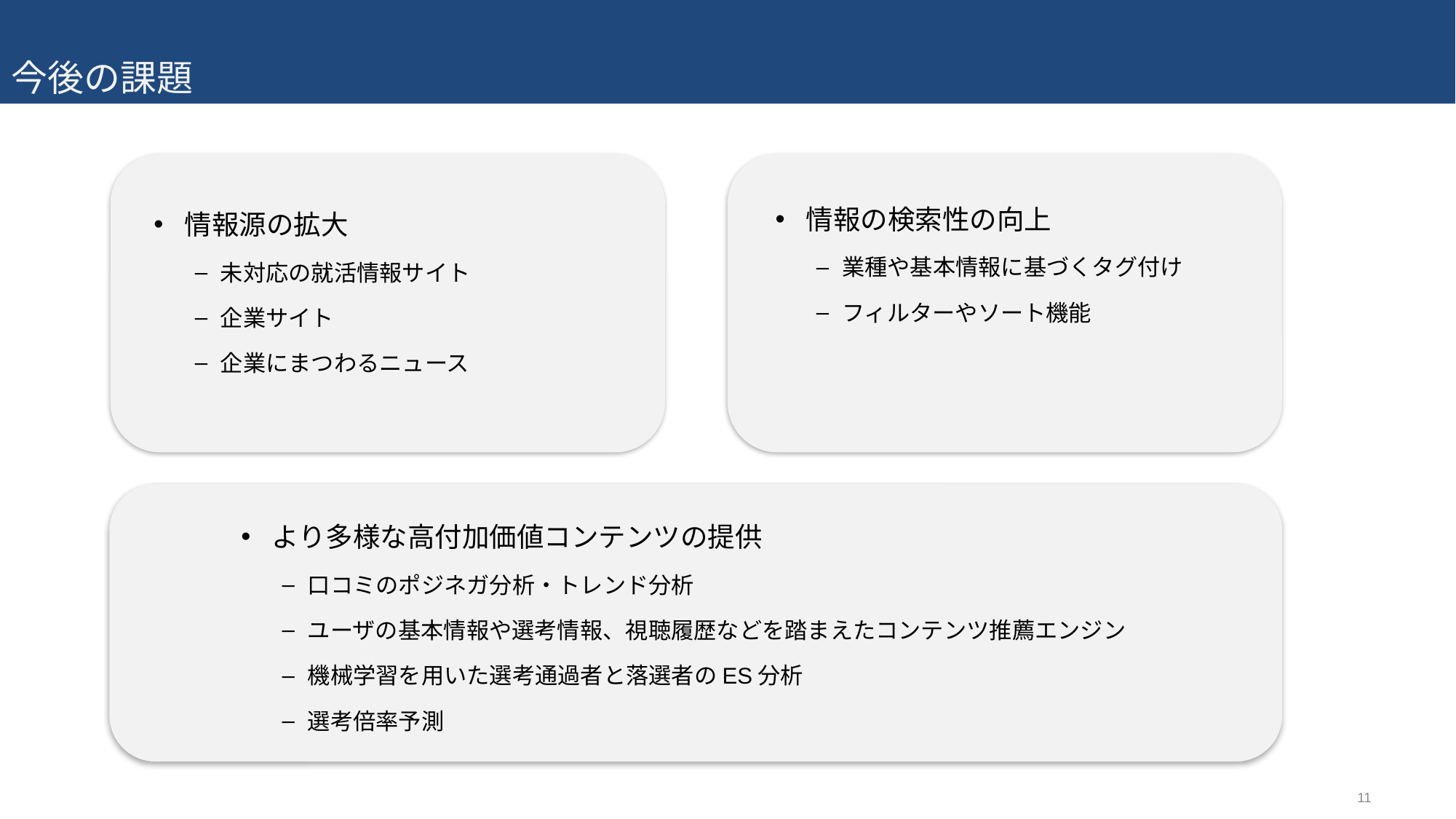

# 今後の課題

情報の検索性の向上
業種や基本情報に基づくタグ付け
フィルターやソート機能

情報源の拡大
未対応の就活情報サイト
企業サイト
企業にまつわるニュース

より多様な高付加価値コンテンツの提供
口コミのポジネガ分析・トレンド分析
ユーザの基本情報や選考情報、視聴履歴などを踏まえたコンテンツ推薦エンジン
機械学習を用いた選考通過者と落選者のES分析
選考倍率予測

11